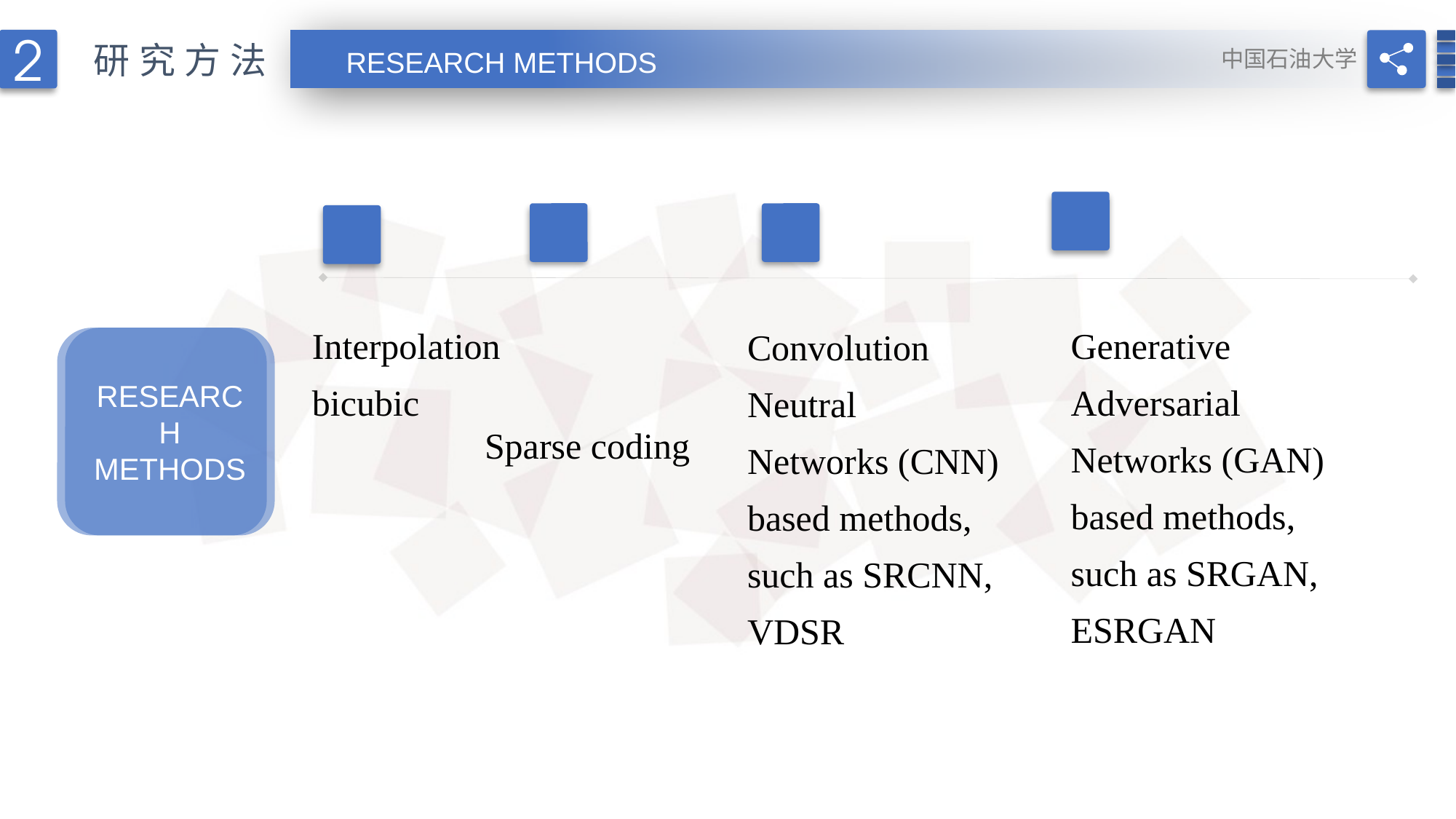

2

研究方法
RESEARCH METHODS
中国石油大学

Interpolation
bicubic
Generative Adversarial Networks (GAN) based methods, such as SRGAN,
ESRGAN
Convolution Neutral Networks (CNN) based methods, such as SRCNN, VDSR

RESEARCH METHODS
Sparse coding